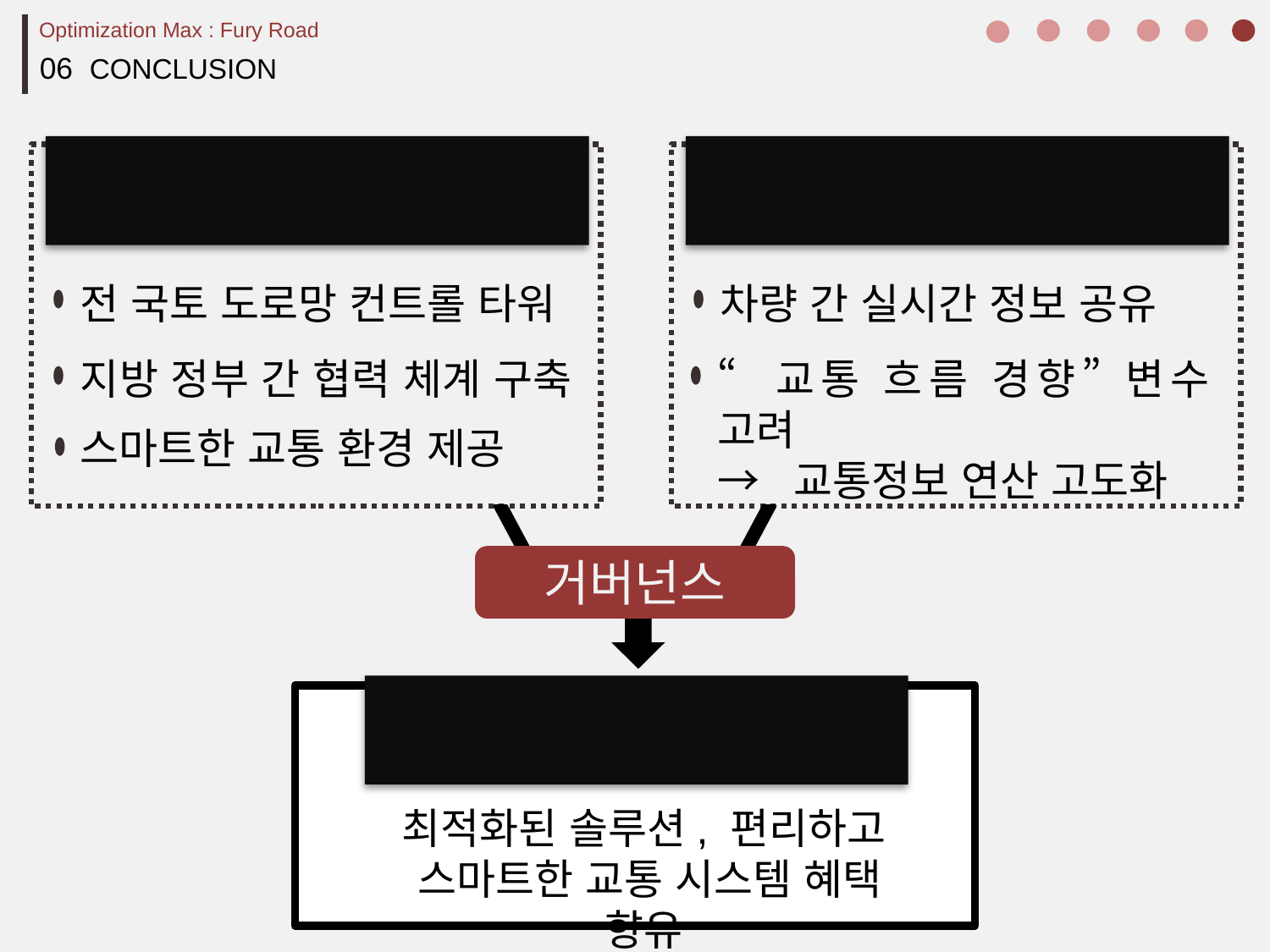

Optimization Max : Fury Road

06  CONCLUSION

정부

기업

전 국토 도로망 컨트롤 타워
차량 간 실시간 정보 공유

지방 정부 간 협력 체계 구축
“교통 흐름 경향” 변수 고려
→  교통정보 연산 고도화

스마트한 교통 환경 제공

거버넌스

국민

최적화된 솔루션, 편리하고
스마트한 교통 시스템 혜택 향유